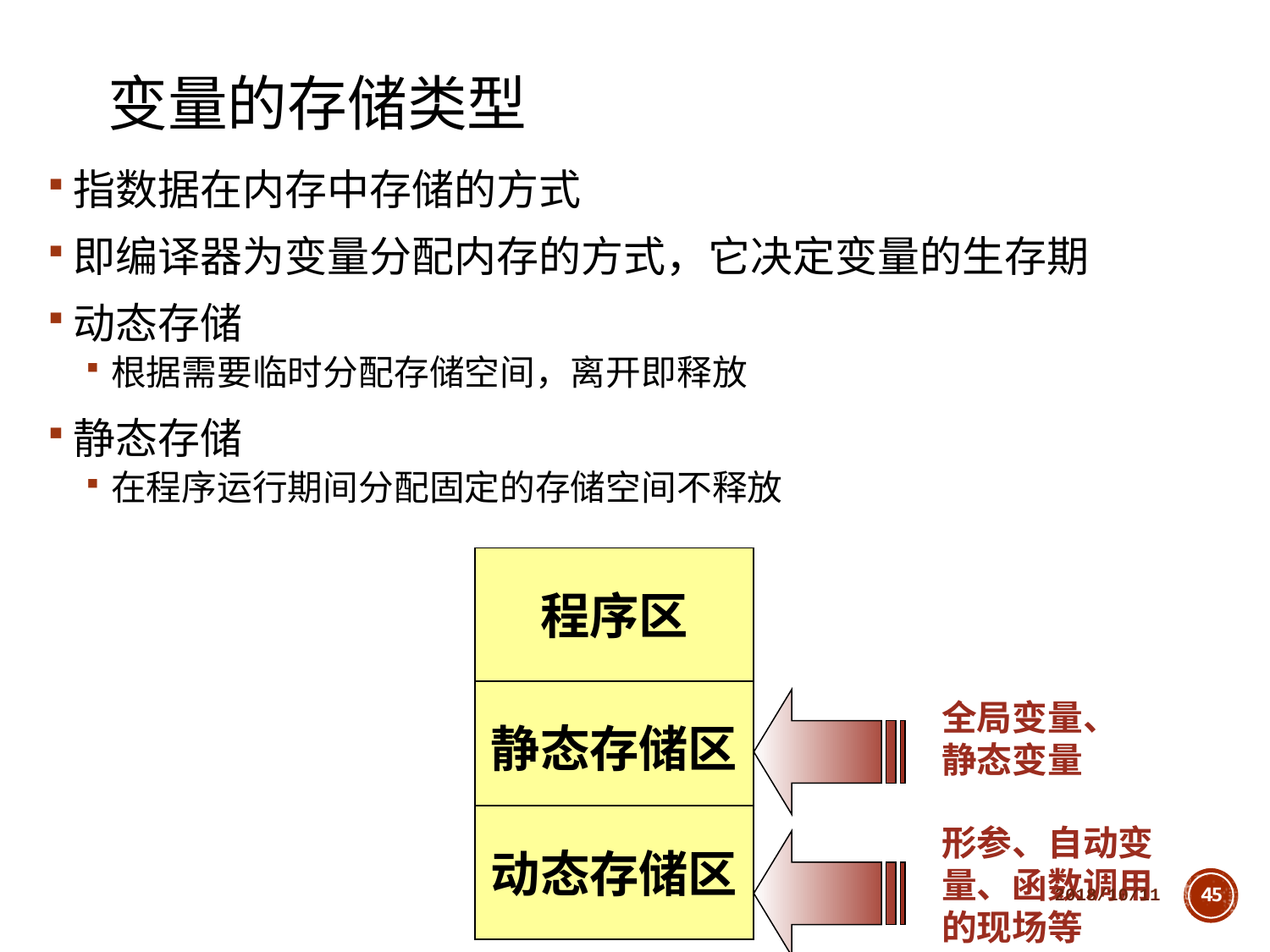

# 变量的存储类型
指数据在内存中存储的方式
即编译器为变量分配内存的方式，它决定变量的生存期
动态存储
根据需要临时分配存储空间，离开即释放
静态存储
在程序运行期间分配固定的存储空间不释放
程序区
静态存储区

全局变量、
静态变量
动态存储区
形参、自动变量、函数调用的现场等

2018/10/11
45